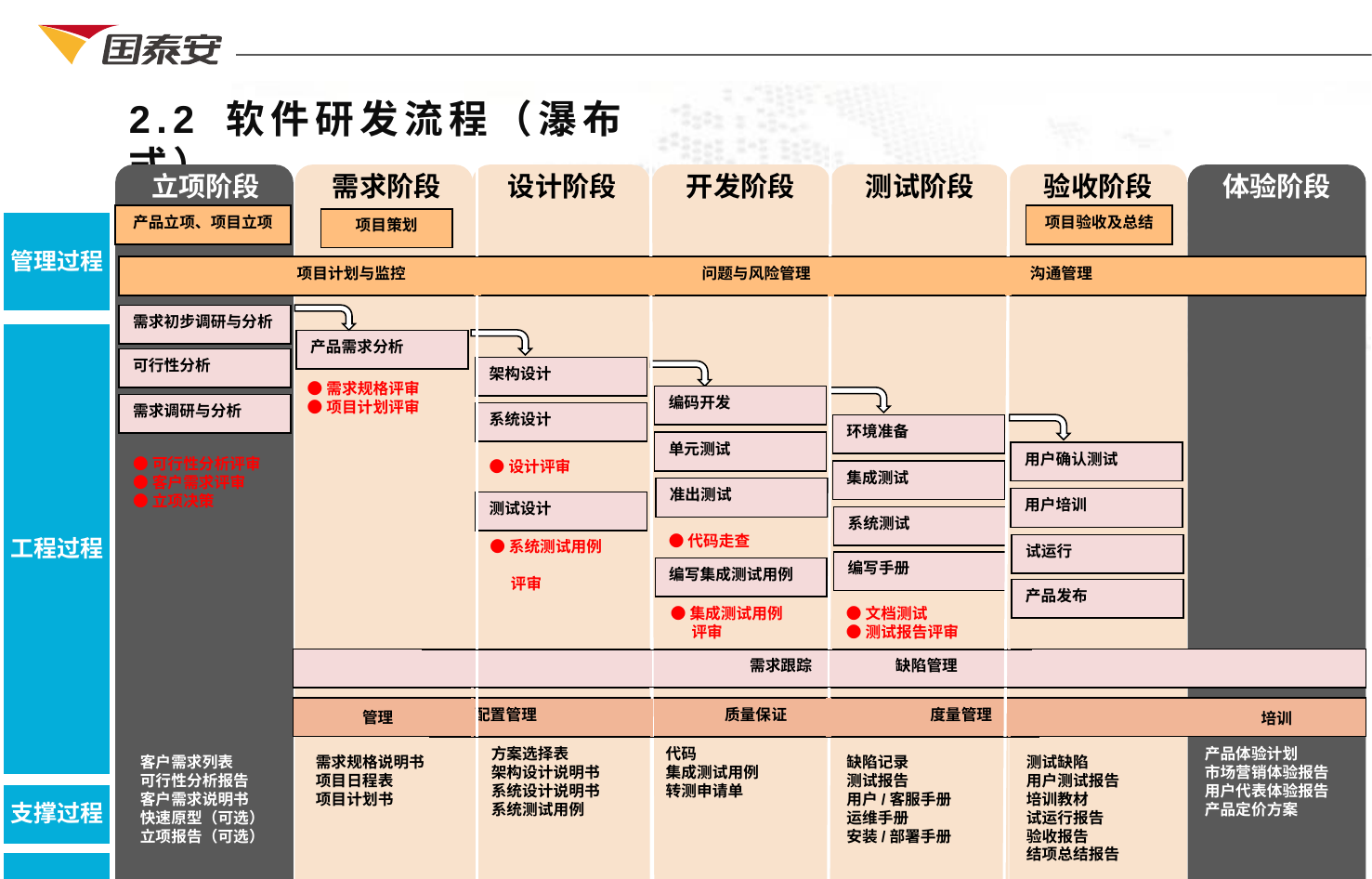

2.2 软件研发流程（瀑布式）
立项阶段
需求阶段
设计阶段
开发阶段
测试阶段
验收阶段
体验阶段
产品立项、项目立项
项目验收及总结
项目策划
                                              项目计划与监控                                                                                     问题与风险管理                                                               沟通管理

需求初步调研与分析

产品需求分析

可行性分析
架构设计

●需求规格评审
●项目计划评审
编码开发

需求调研与分析
系统设计
环境准备
单元测试
用户确认测试
●可行性分析评审
●客户需求评审
●立项决策
●设计评审
集成测试
准出测试
用户培训
测试设计
系统测试
●代码走查
●系统测试用例
     评审
试运行
编写手册
编写集成测试用例
产品发布
●集成测试用例
     评审
●文档测试
●测试报告评审

                                                                                                                              需求跟踪                        缺陷管理
                                               配置管理                                                      质量保证                                         度量管理
方案选择表
架构设计说明书
系统设计说明书
系统测试用例
代码
集成测试用例
转测申请单
产品体验计划
市场营销体验报告
用户代表体验报告
产品定价方案
客户需求列表
可行性分析报告
客户需求说明书
快速原型（可选）
立项报告（可选）
需求规格说明书
项目日程表
项目计划书
测试缺陷
用户测试报告
培训教材
试运行报告
验收报告
结项总结报告
管理过程
工程过程
支撑过程
主要交付

缺陷记录
测试报告
用户/客服手册
运维手册
安装/部署手册
管理
培训